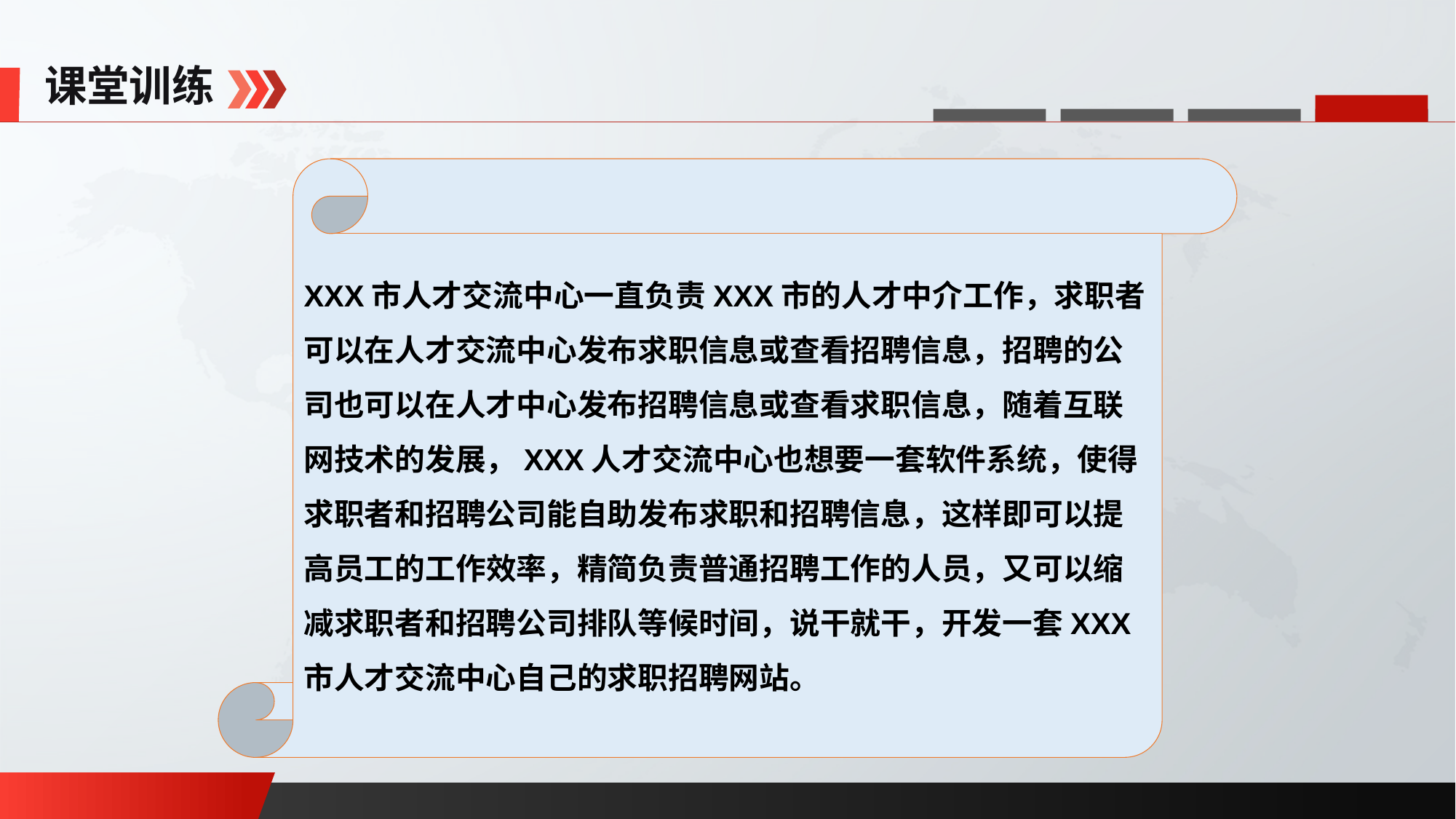

课堂训练

XXX市人才交流中心一直负责XXX市的人才中介工作，求职者可以在人才交流中心发布求职信息或查看招聘信息，招聘的公司也可以在人才中心发布招聘信息或查看求职信息，随着互联网技术的发展，XXX人才交流中心也想要一套软件系统，使得求职者和招聘公司能自助发布求职和招聘信息，这样即可以提高员工的工作效率，精简负责普通招聘工作的人员，又可以缩减求职者和招聘公司排队等候时间，说干就干，开发一套XXX市人才交流中心自己的求职招聘网站。